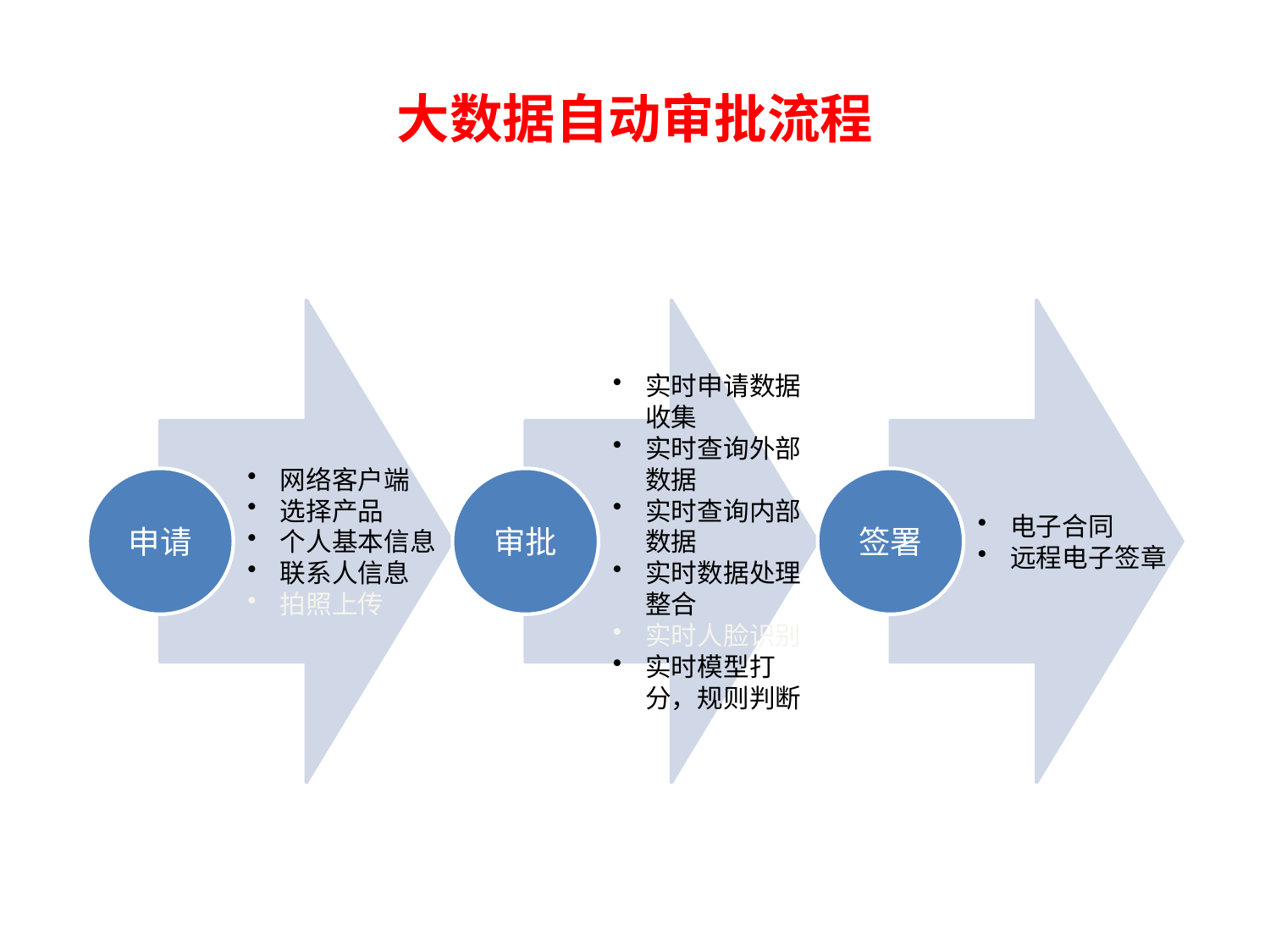

# 大数据自动审批流程
申请
选择产品
联系人信息
审批
实时查询外部数据
实时查询内部数据
签署
电子合同
远程电子签章
拍照上传
个人基本信息
实时数据处理整合
实时模型打分，规则判断
实时人脸识别
网络客户端
实时申请数据收集